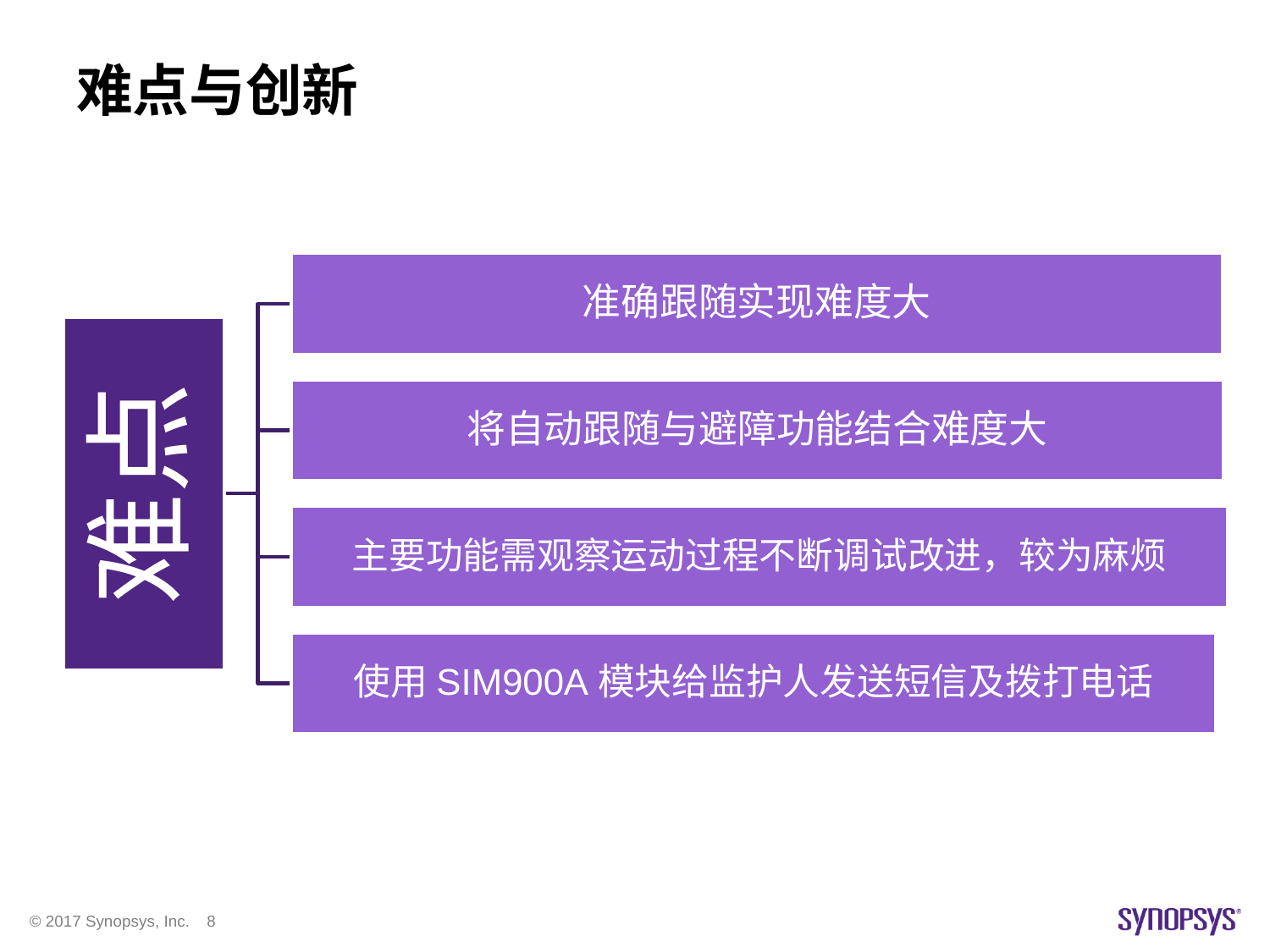

# 难点与创新

难点
准确跟随实现难度大
将自动跟随与避障功能结合难度大
主要功能需观察运动过程不断调试改进，较为麻烦
使用SIM900A模块给监护人发送短信及拨打电话